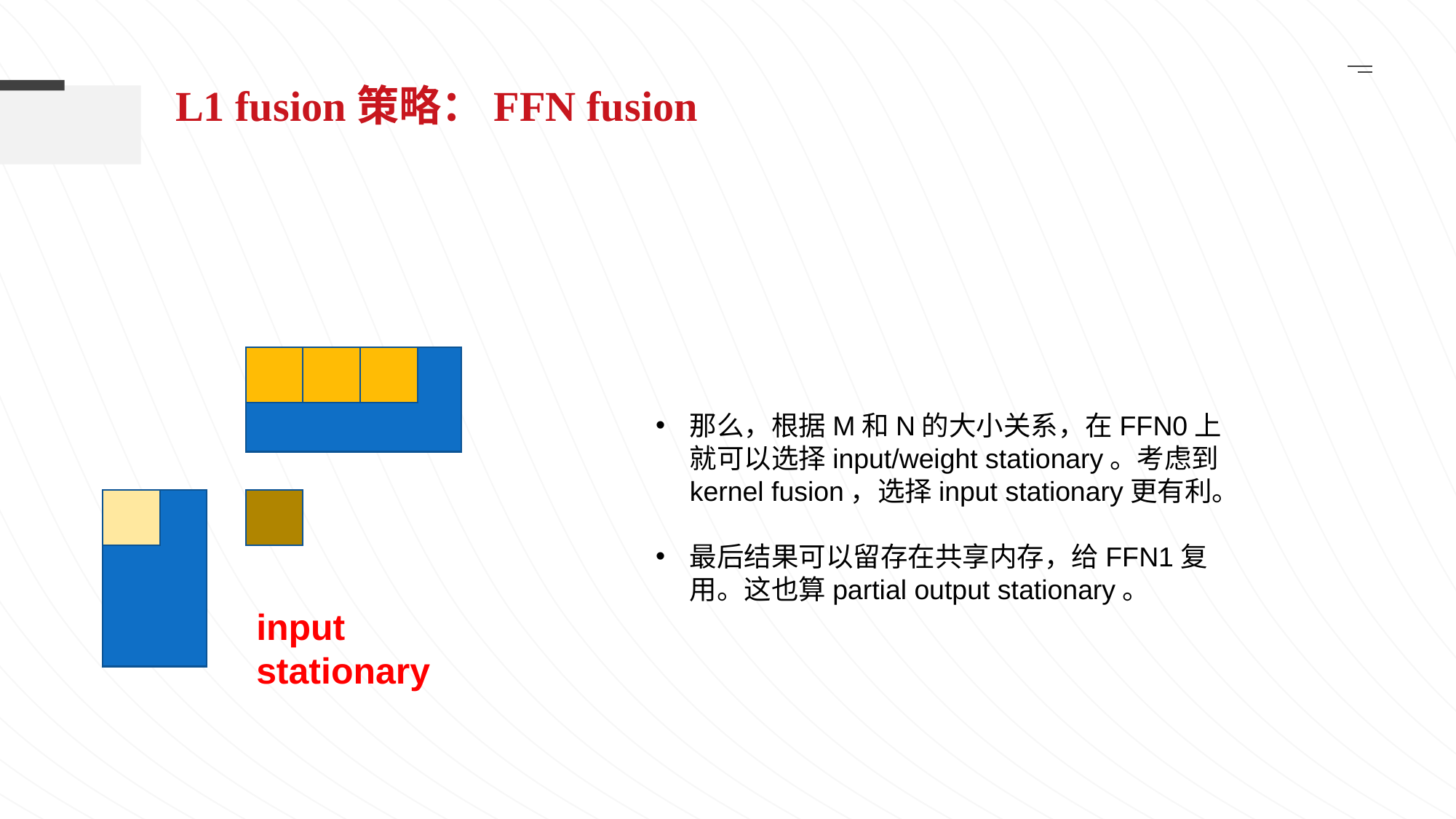

L1 fusion策略：FFN fusion

input stationary
那么，根据M和N的大小关系，在FFN0上就可以选择input/weight stationary。考虑到kernel fusion，选择input stationary更有利。

最后结果可以留存在共享内存，给FFN1复用。这也算partial output stationary。